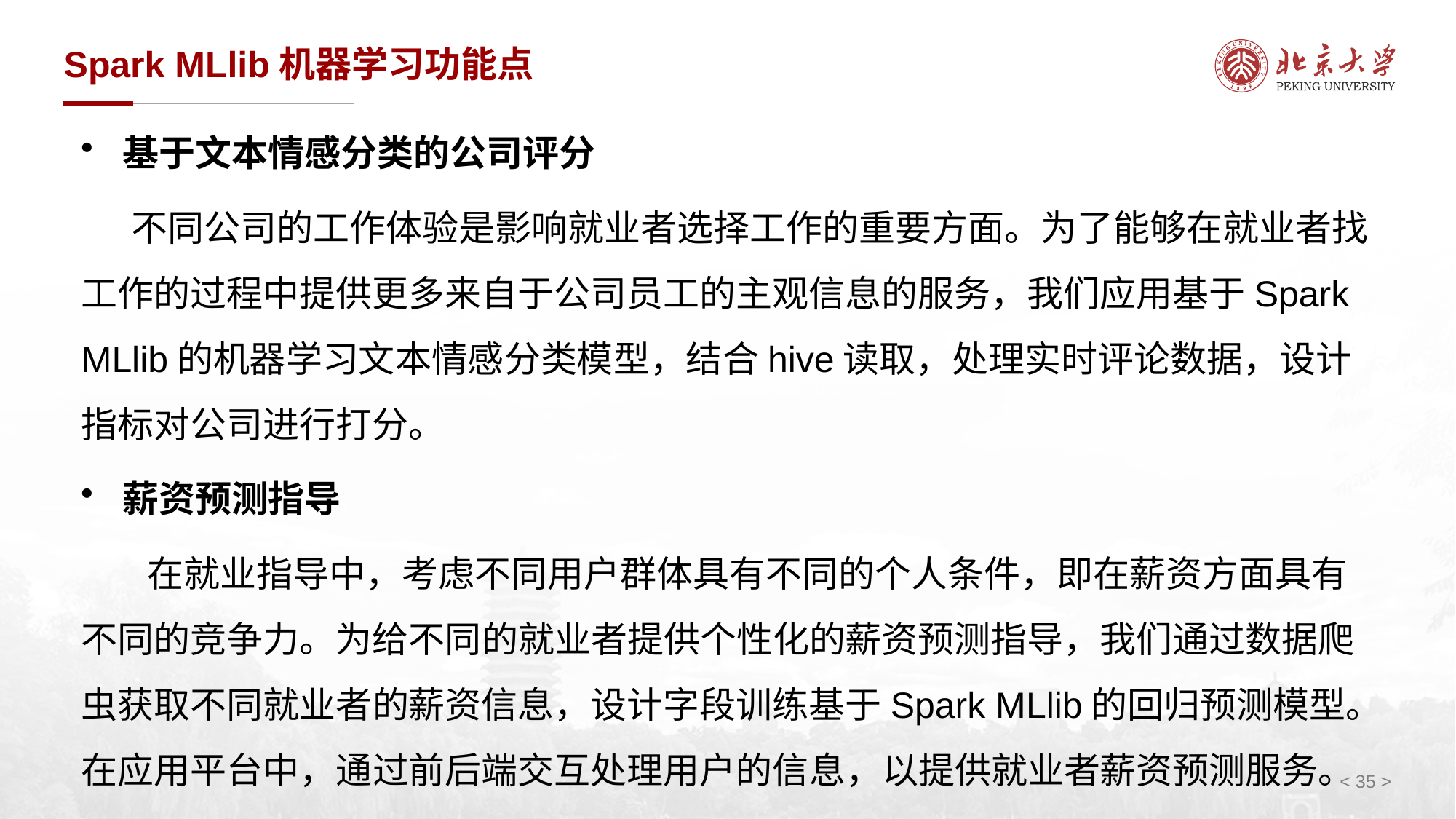

# Spark MLlib机器学习功能点
基于文本情感分类的公司评分
     不同公司的工作体验是影响就业者选择工作的重要方面。为了能够在就业者找工作的过程中提供更多来自于公司员工的主观信息的服务，我们应用基于Spark MLlib的机器学习文本情感分类模型，结合hive读取，处理实时评论数据，设计指标对公司进行打分。
薪资预测指导
       在就业指导中，考虑不同用户群体具有不同的个人条件，即在薪资方面具有不同的竞争力。为给不同的就业者提供个性化的薪资预测指导，我们通过数据爬虫获取不同就业者的薪资信息，设计字段训练基于Spark MLlib的回归预测模型。在应用平台中，通过前后端交互处理用户的信息，以提供就业者薪资预测服务。

< 35 >